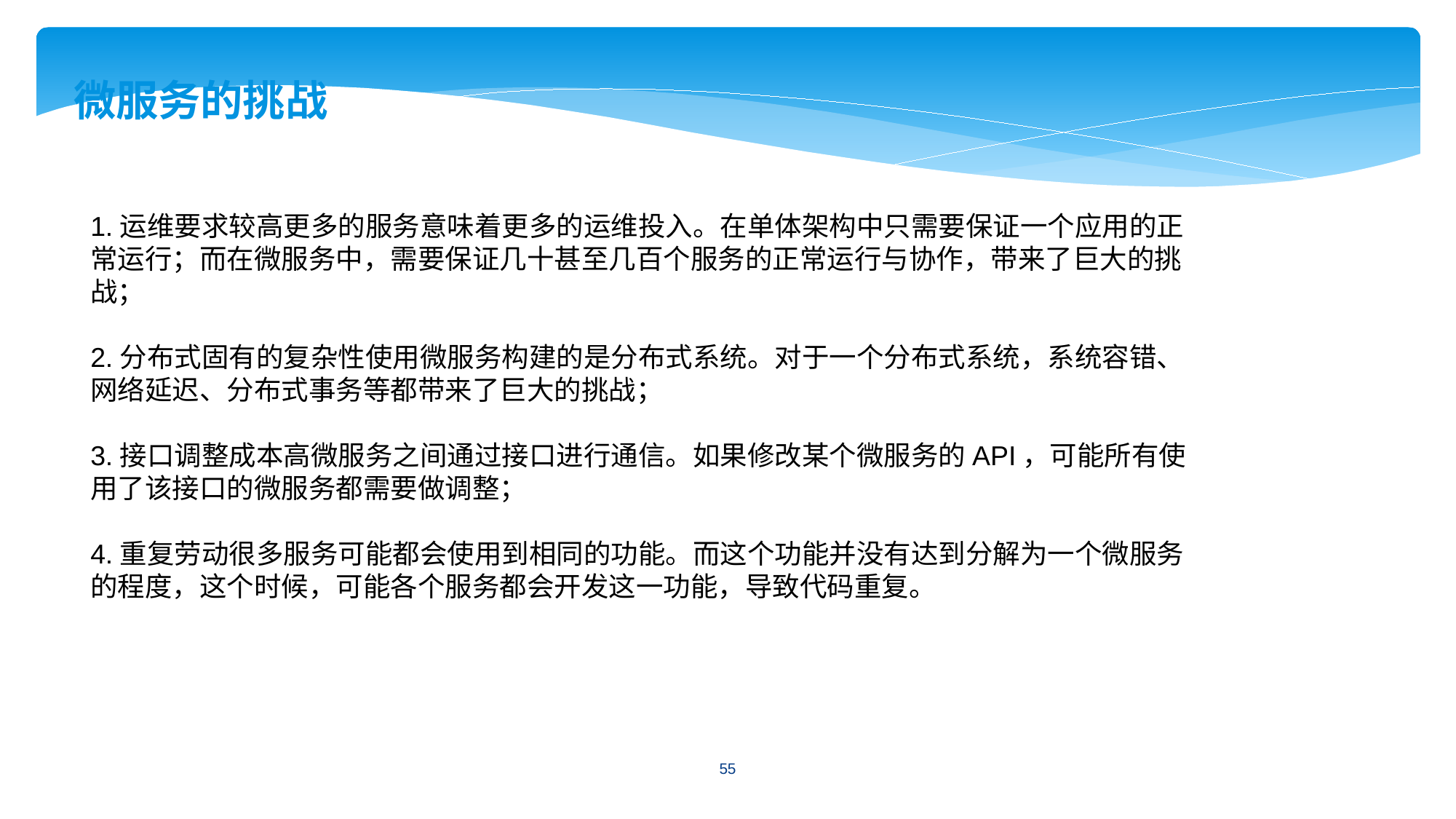

微服务的挑战
1.运维要求较高更多的服务意味着更多的运维投入。在单体架构中只需要保证一个应用的正常运行；而在微服务中，需要保证几十甚至几百个服务的正常运行与协作，带来了巨大的挑战；

2.分布式固有的复杂性使用微服务构建的是分布式系统。对于一个分布式系统，系统容错、网络延迟、分布式事务等都带来了巨大的挑战；

3.接口调整成本高微服务之间通过接口进行通信。如果修改某个微服务的API，可能所有使用了该接口的微服务都需要做调整；

4.重复劳动很多服务可能都会使用到相同的功能。而这个功能并没有达到分解为一个微服务的程度，这个时候，可能各个服务都会开发这一功能，导致代码重复。
55